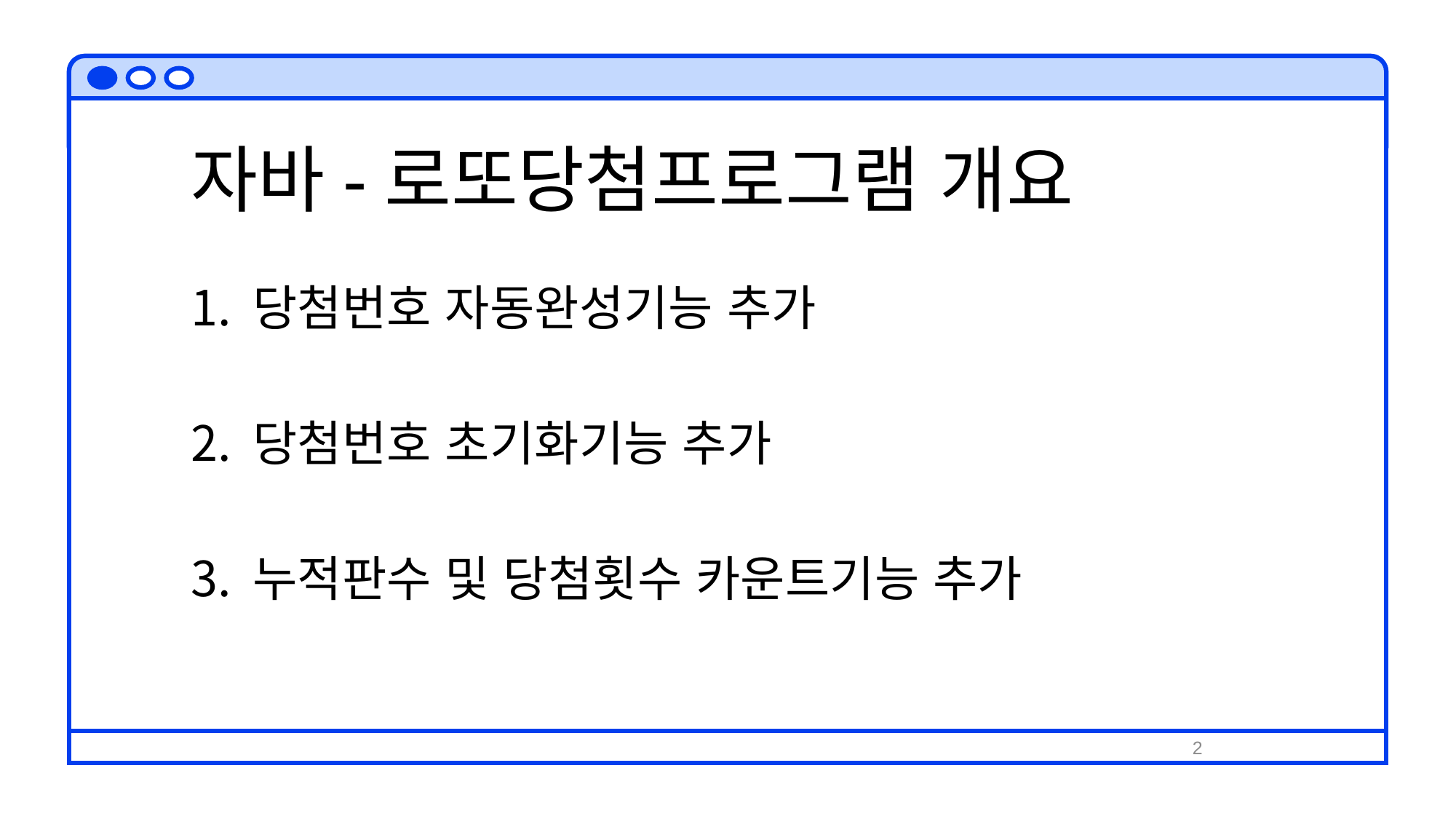

# 자바-로또당첨프로그램 개요
당첨번호 자동완성기능 추가

당첨번호 초기화기능 추가

누적판수 및 당첨횟수 카운트기능 추가

2